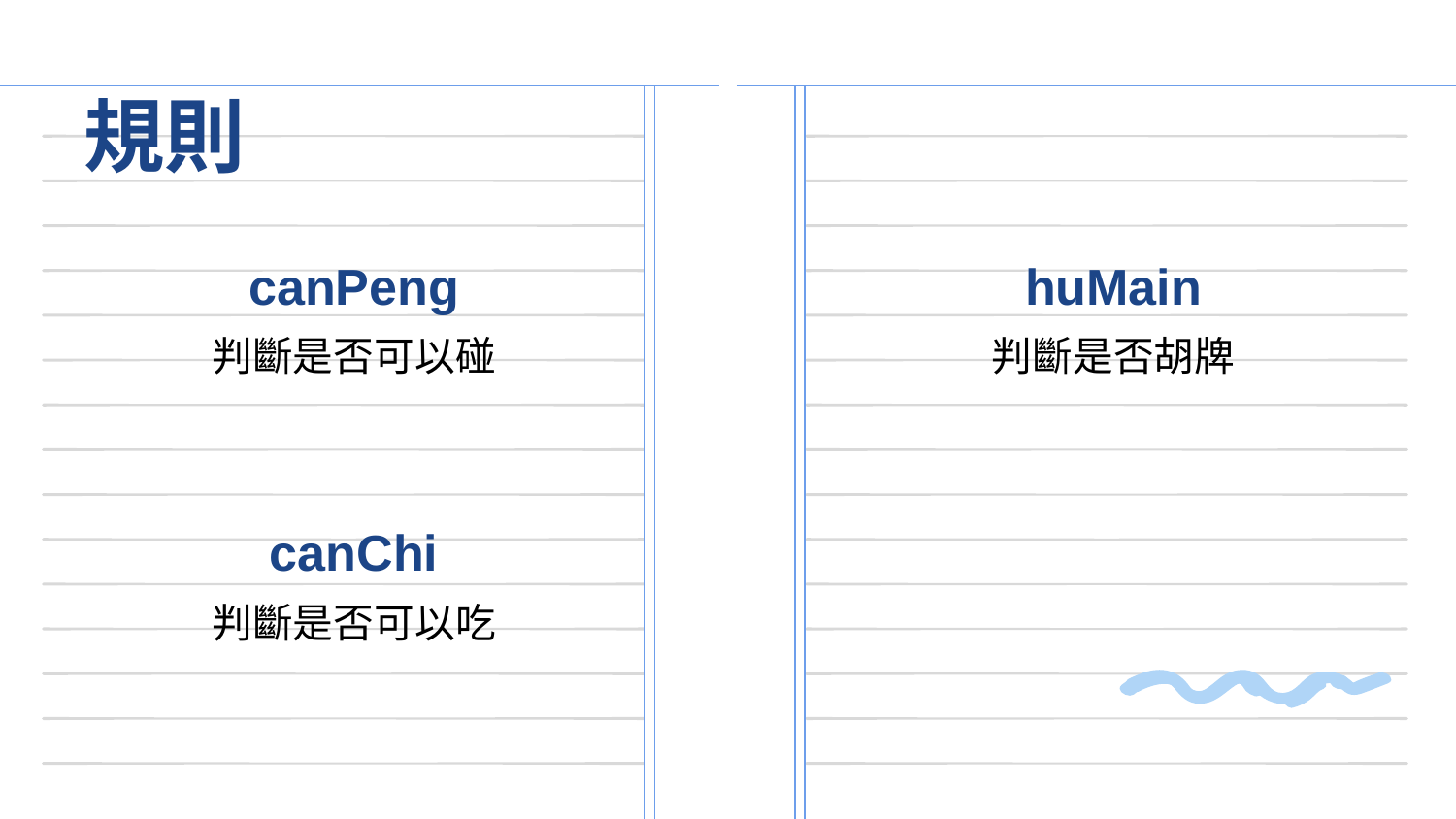

# 規則
canPeng
huMain
判斷是否可以碰
判斷是否胡牌
canChi
判斷是否可以吃